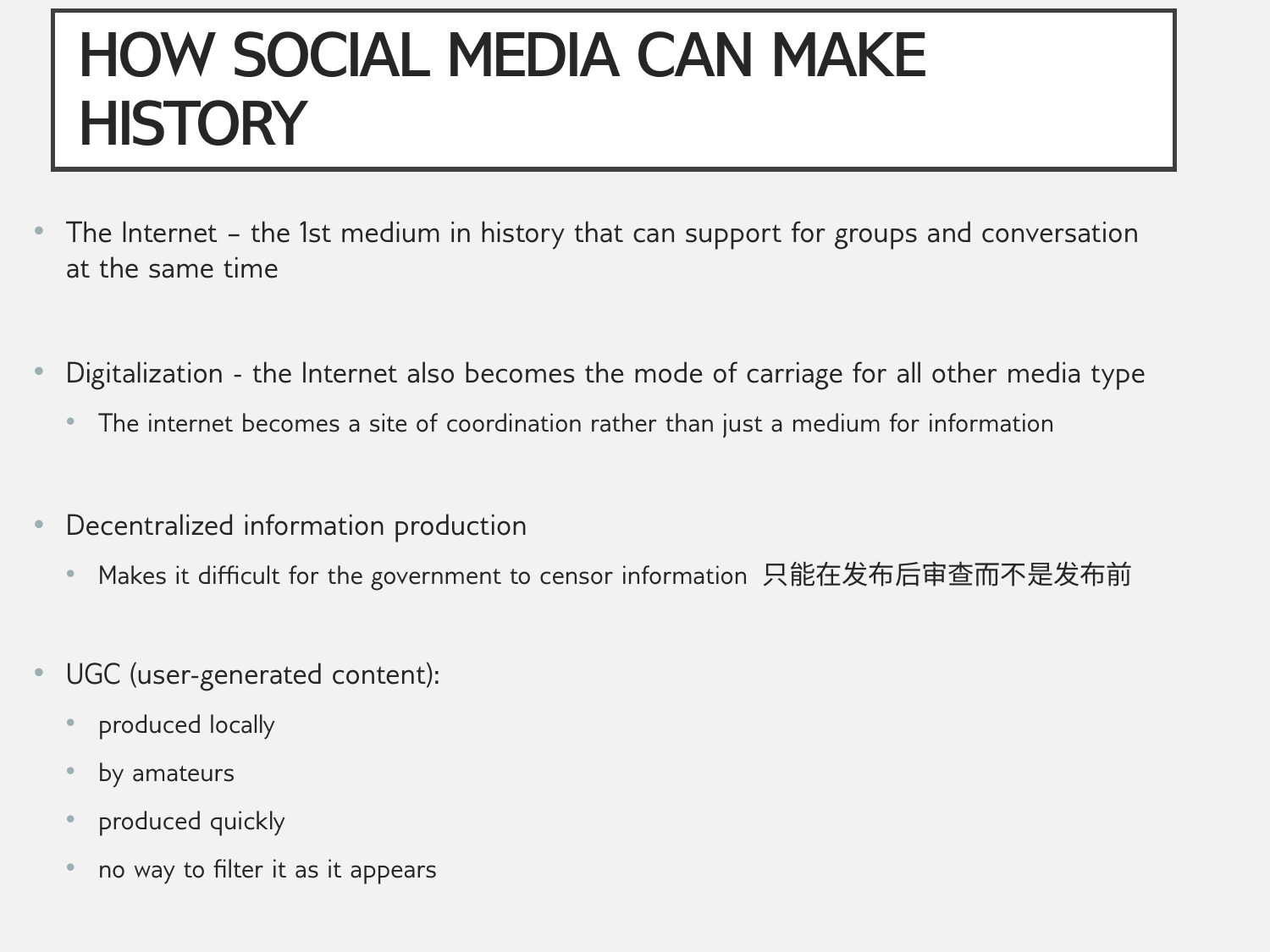

# How Social Media Can Make History
The Internet – the 1st medium in history that can support for groups and conversation at the same time

Digitalization - the Internet also becomes the mode of carriage for all other media type
The internet becomes a site of coordination rather than just a medium for information

Decentralized information production
Makes it difficult for the government to censor information 只能在发布后审查而不是发布前

UGC (user-generated content):
produced locally
by amateurs
produced quickly
no way to filter it as it appears